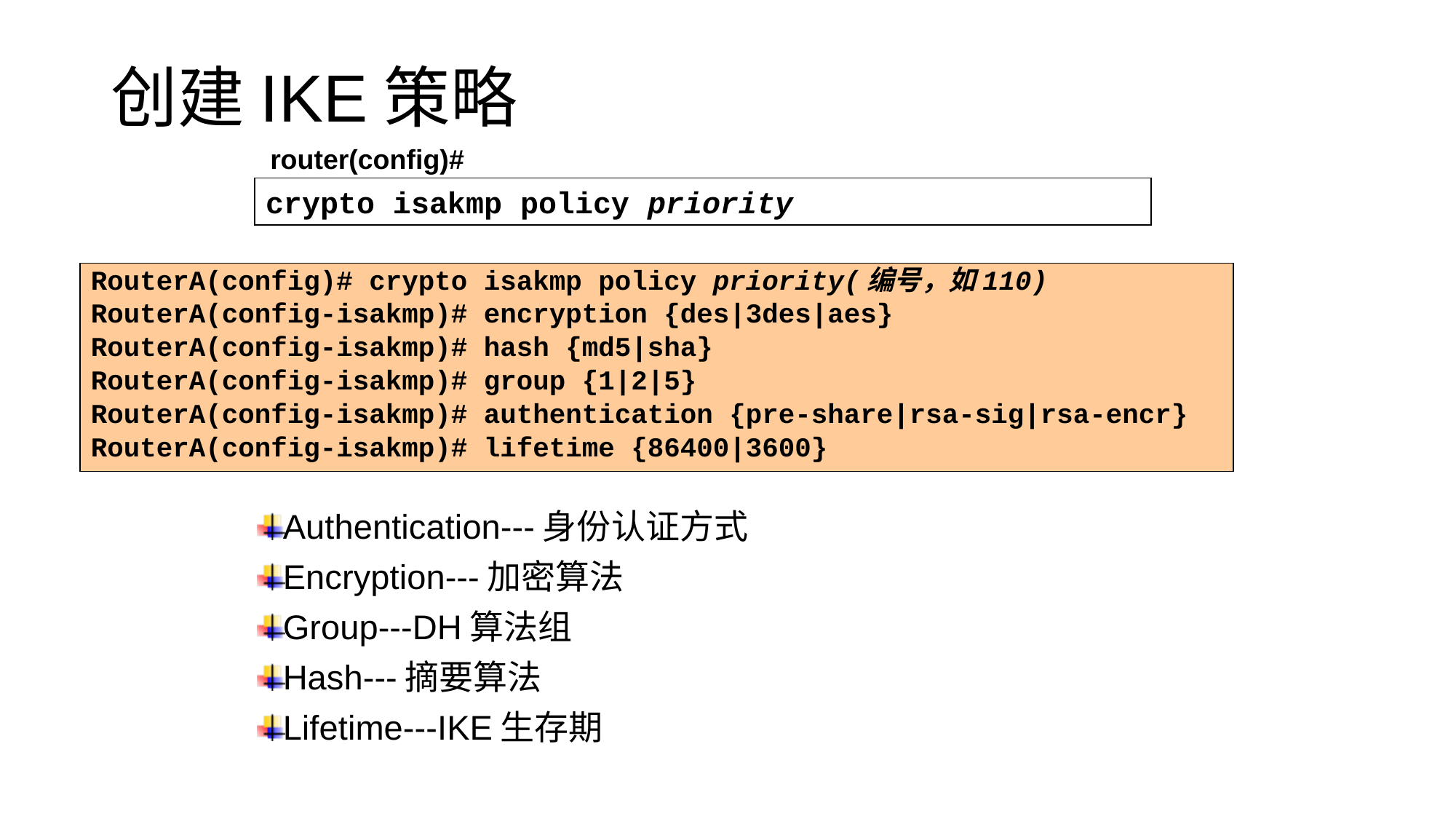

# 创建IKE策略
router(config)#
crypto isakmp policy priority
RouterA(config)# crypto isakmp policy priority(编号，如110)
RouterA(config-isakmp)# encryption {des|3des|aes}
RouterA(config-isakmp)# hash {md5|sha}
RouterA(config-isakmp)# group {1|2|5}
RouterA(config-isakmp)# authentication {pre-share|rsa-sig|rsa-encr}
RouterA(config-isakmp)# lifetime {86400|3600}
Authentication---身份认证方式
Encryption---加密算法
Group---DH算法组
Hash---摘要算法
Lifetime---IKE生存期